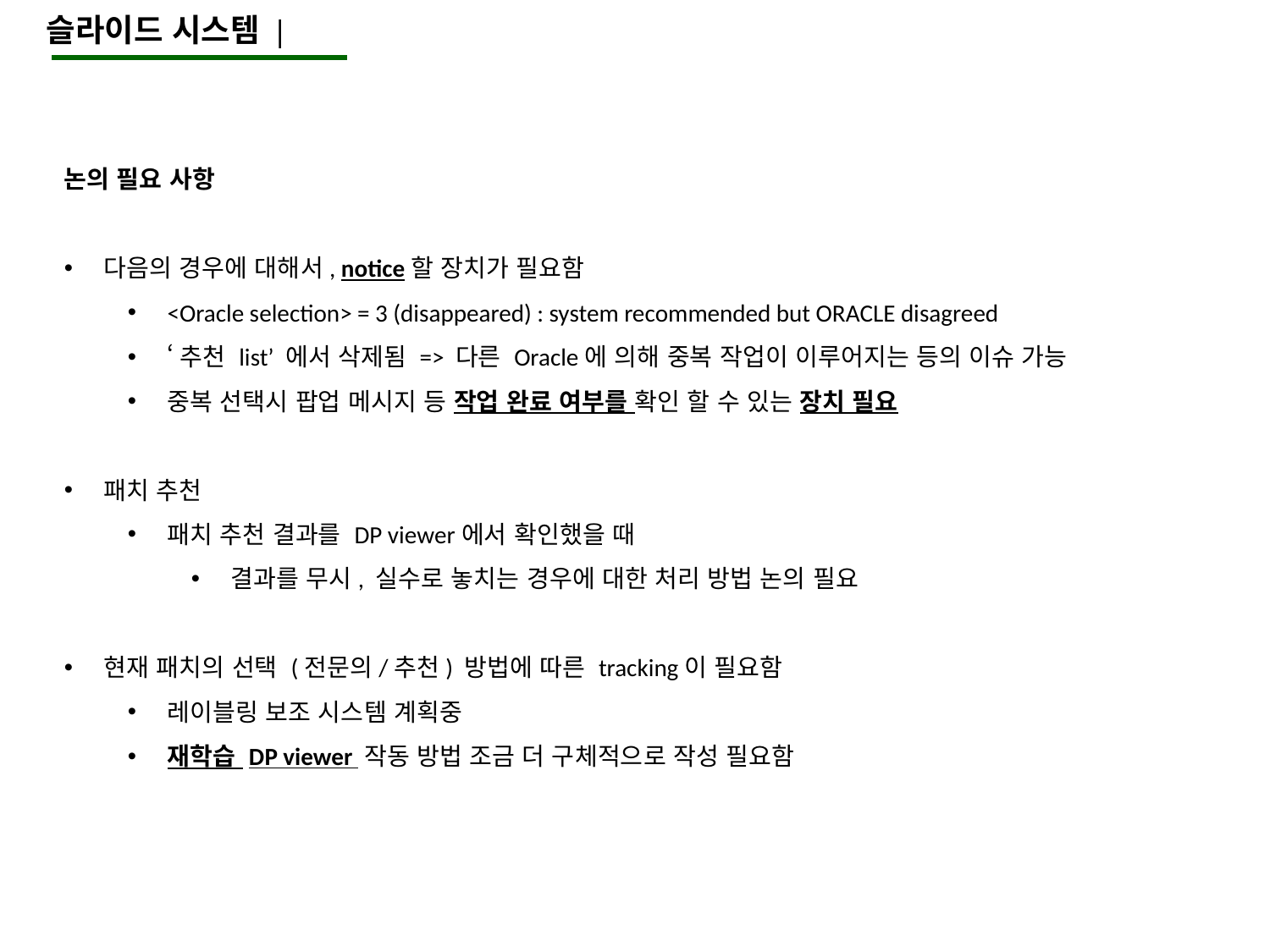

슬라이드 시스템 |
논의 필요 사항

다음의 경우에 대해서, notice할 장치가 필요함
<Oracle selection> = 3 (disappeared) : system recommended but ORACLE disagreed
‘추천 list’ 에서 삭제됨 => 다른 Oracle에 의해 중복 작업이 이루어지는 등의 이슈 가능
중복 선택시 팝업 메시지 등 작업 완료 여부를 확인 할 수 있는 장치 필요

패치 추천
패치 추천 결과를 DP viewer에서 확인했을 때
결과를 무시, 실수로 놓치는 경우에 대한 처리 방법 논의 필요

현재 패치의 선택 (전문의/추천) 방법에 따른 tracking이 필요함
레이블링 보조 시스템 계획중
재학습 DP viewer 작동 방법 조금 더 구체적으로 작성 필요함